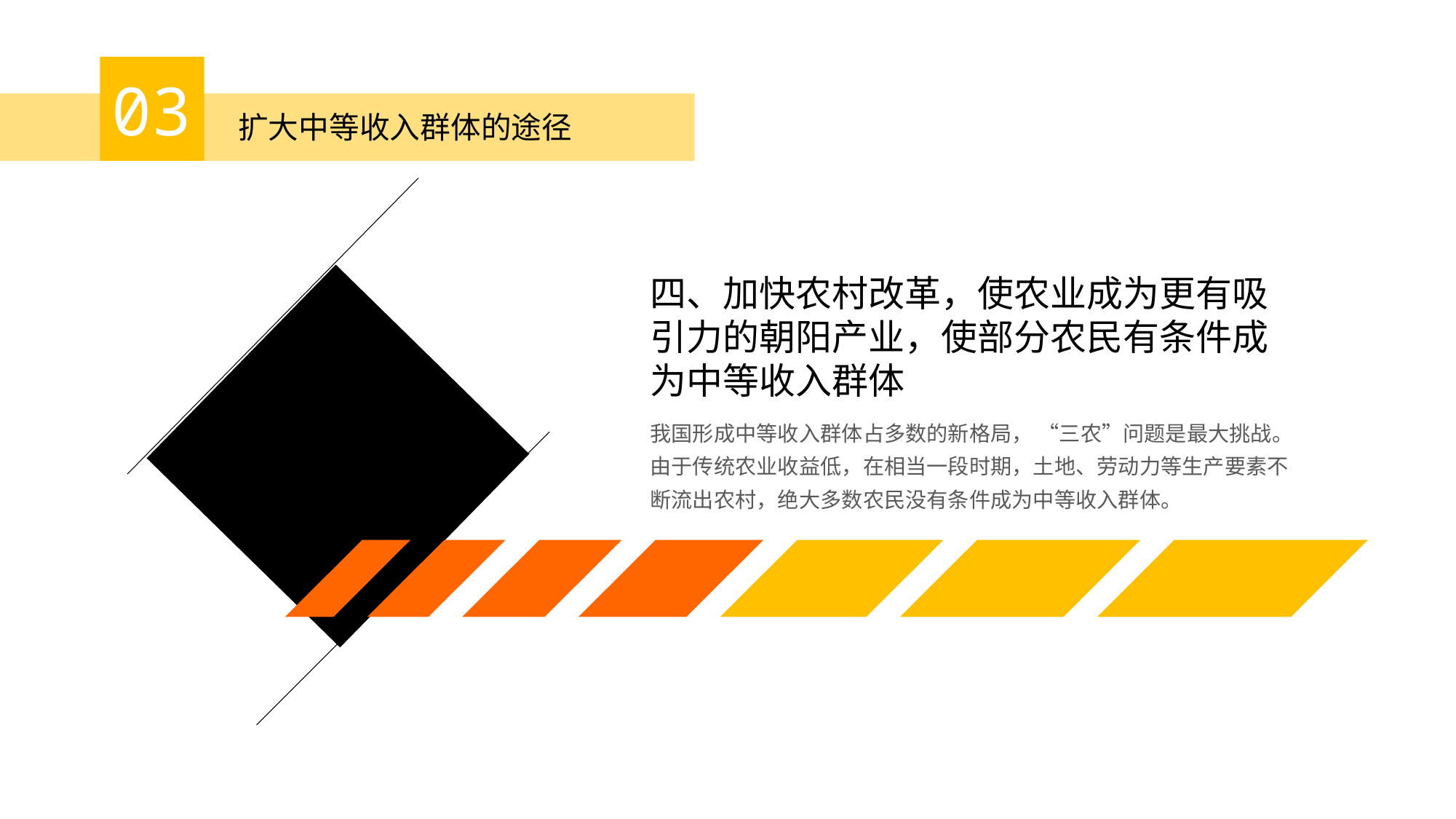

03

扩大中等收入群体的途径
四、加快农村改革，使农业成为更有吸引力的朝阳产业，使部分农民有条件成为中等收入群体

我国形成中等收入群体占多数的新格局， “三农”问题是最大挑战。由于传统农业收益低，在相当一段时期，土地、劳动力等生产要素不断流出农村，绝大多数农民没有条件成为中等收入群体。